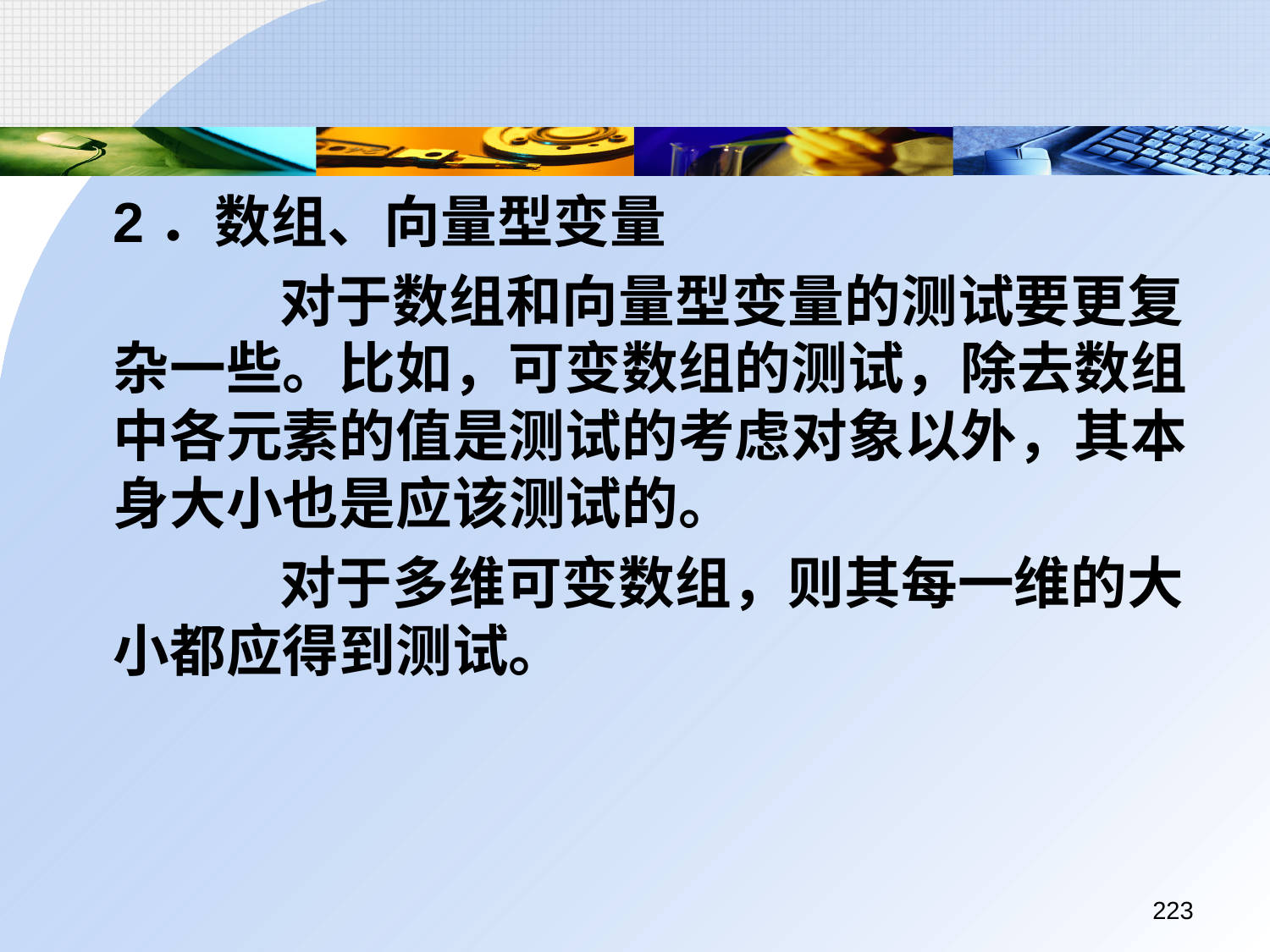

2．数组、向量型变量
		  对于数组和向量型变量的测试要更复杂一些。比如，可变数组的测试，除去数组中各元素的值是测试的考虑对象以外，其本身大小也是应该测试的。
		  对于多维可变数组，则其每一维的大小都应得到测试。
223